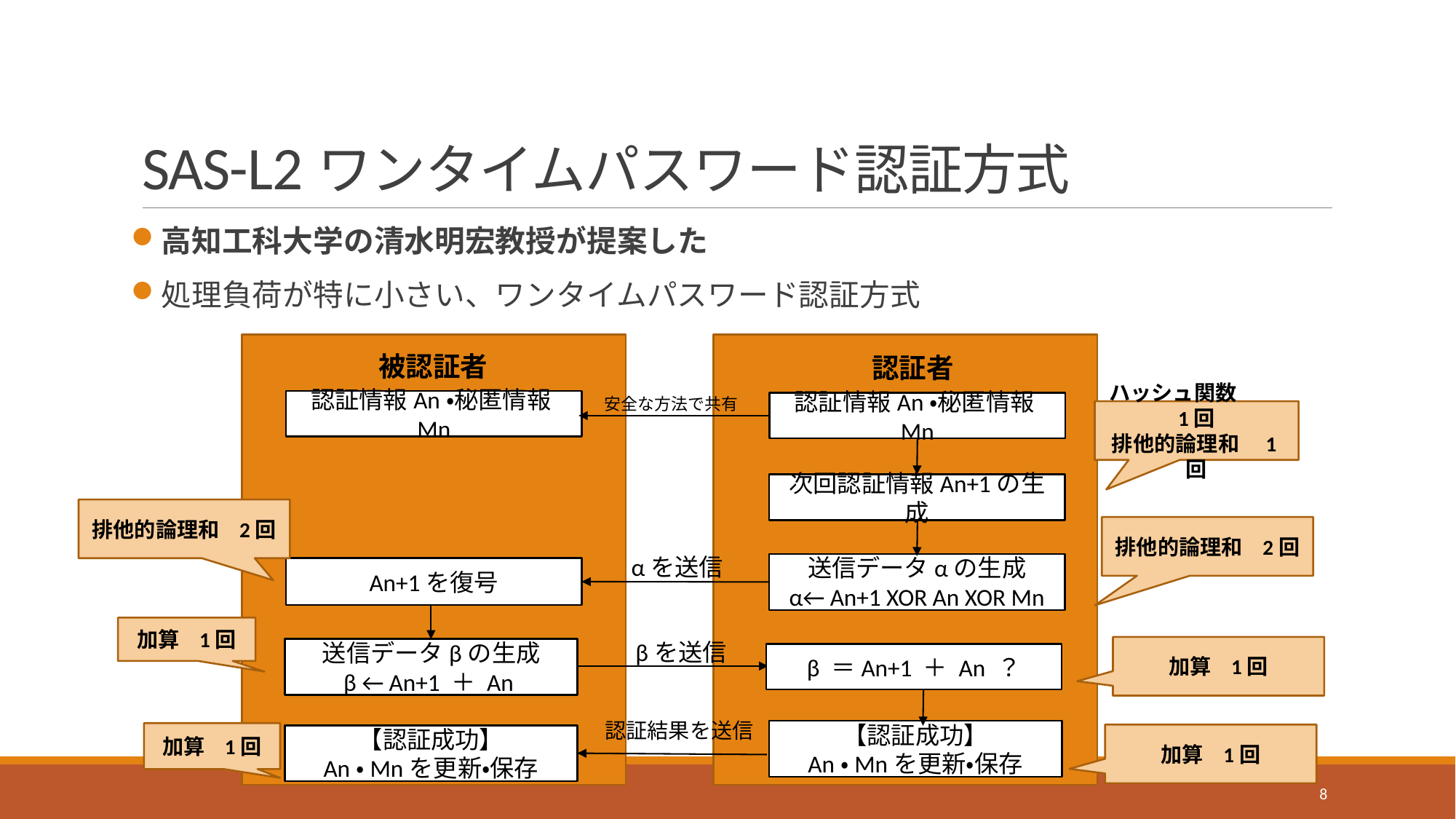

# SAS-L2ワンタイムパスワード認証方式
高知工科大学の清水明宏教授が提案した
処理負荷が特に小さい、ワンタイムパスワード認証方式

被認証者
認証者
安全な方法で共有
認証情報An・秘匿情報Mn
認証情報An・秘匿情報Mn
ハッシュ関数　　1回
排他的論理和　1回
次回認証情報An+1の生成
排他的論理和   2回
排他的論理和   2回
αを送信
送信データαの生成
α← An+1 XOR An XOR Mn
An+1を復号
加算   1回
βを送信
加算   1回
送信データβの生成
β ← An+1 ＋ An
β ＝An+1 ＋ An ？
認証結果を送信
【認証成功】
An・Mnを更新・保存
加算   1回
加算   1回
【認証成功】
An・Mnを更新・保存
8